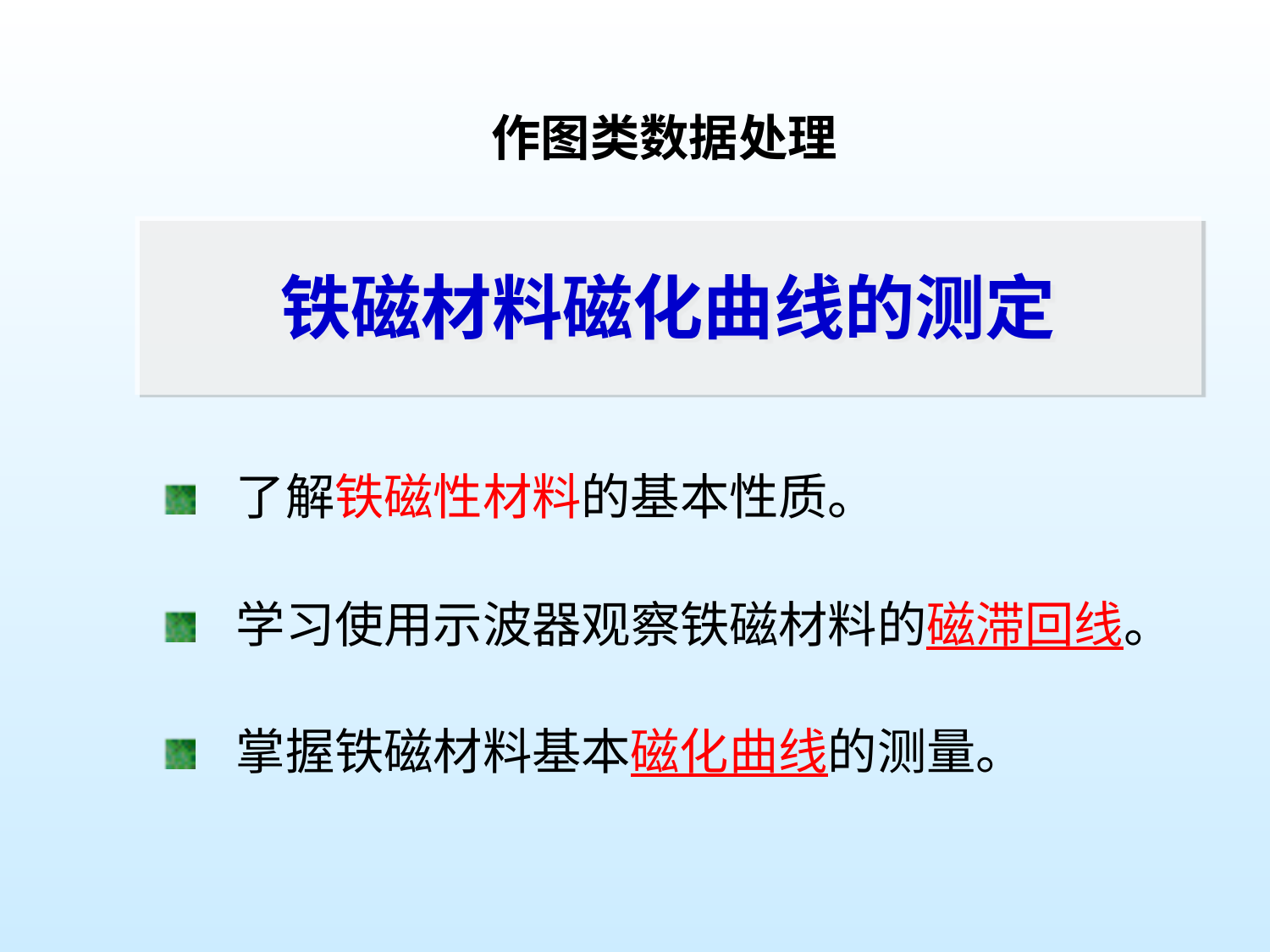

作图类数据处理
铁磁材料磁化曲线的测定
了解铁磁性材料的基本性质。
学习使用示波器观察铁磁材料的磁滞回线。
掌握铁磁材料基本磁化曲线的测量。